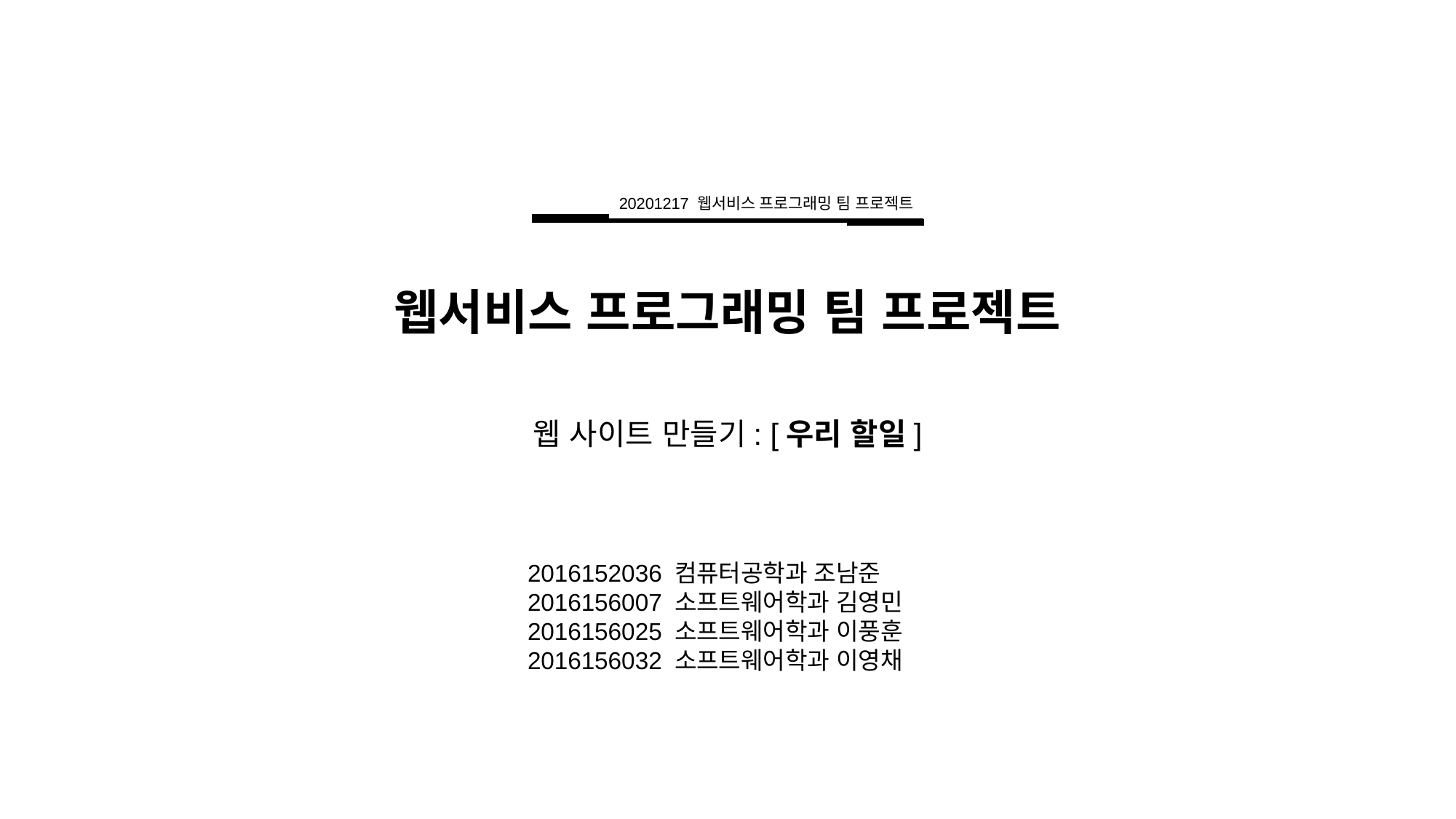

20201217 웹서비스 프로그래밍 팀 프로젝트

웹서비스 프로그래밍 팀 프로젝트
웹 사이트 만들기: [우리 할일]
2016152036 컴퓨터공학과 조남준
2016156007 소프트웨어학과 김영민
2016156025 소프트웨어학과 이풍훈
2016156032 소프트웨어학과 이영채